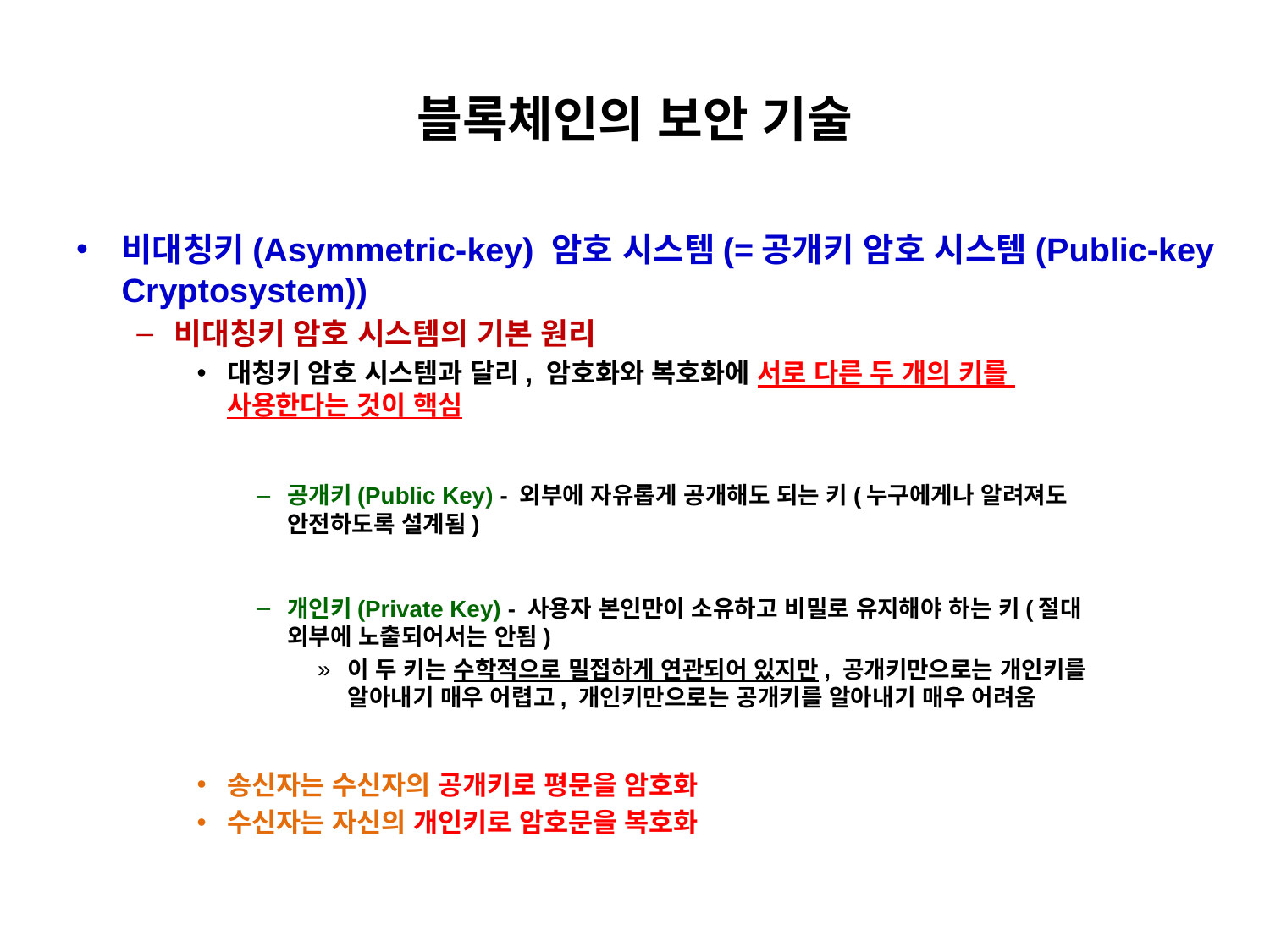

# 블록체인의 보안 기술
비대칭키(Asymmetric-key) 암호 시스템(=공개키 암호 시스템(Public-key Cryptosystem))
비대칭키 암호 시스템의 기본 원리
대칭키 암호 시스템과 달리, 암호화와 복호화에 서로 다른 두 개의 키를
사용한다는 것이 핵심

공개키(Public Key) - 외부에 자유롭게 공개해도 되는 키(누구에게나 알려져도
안전하도록 설계됨)

개인키(Private Key) - 사용자 본인만이 소유하고 비밀로 유지해야 하는 키(절대
외부에 노출되어서는 안됨)
이 두 키는 수학적으로 밀접하게 연관되어 있지만, 공개키만으로는 개인키를
알아내기 매우 어렵고, 개인키만으로는 공개키를 알아내기 매우 어려움

송신자는 수신자의 공개키로 평문을 암호화
수신자는 자신의 개인키로 암호문을 복호화